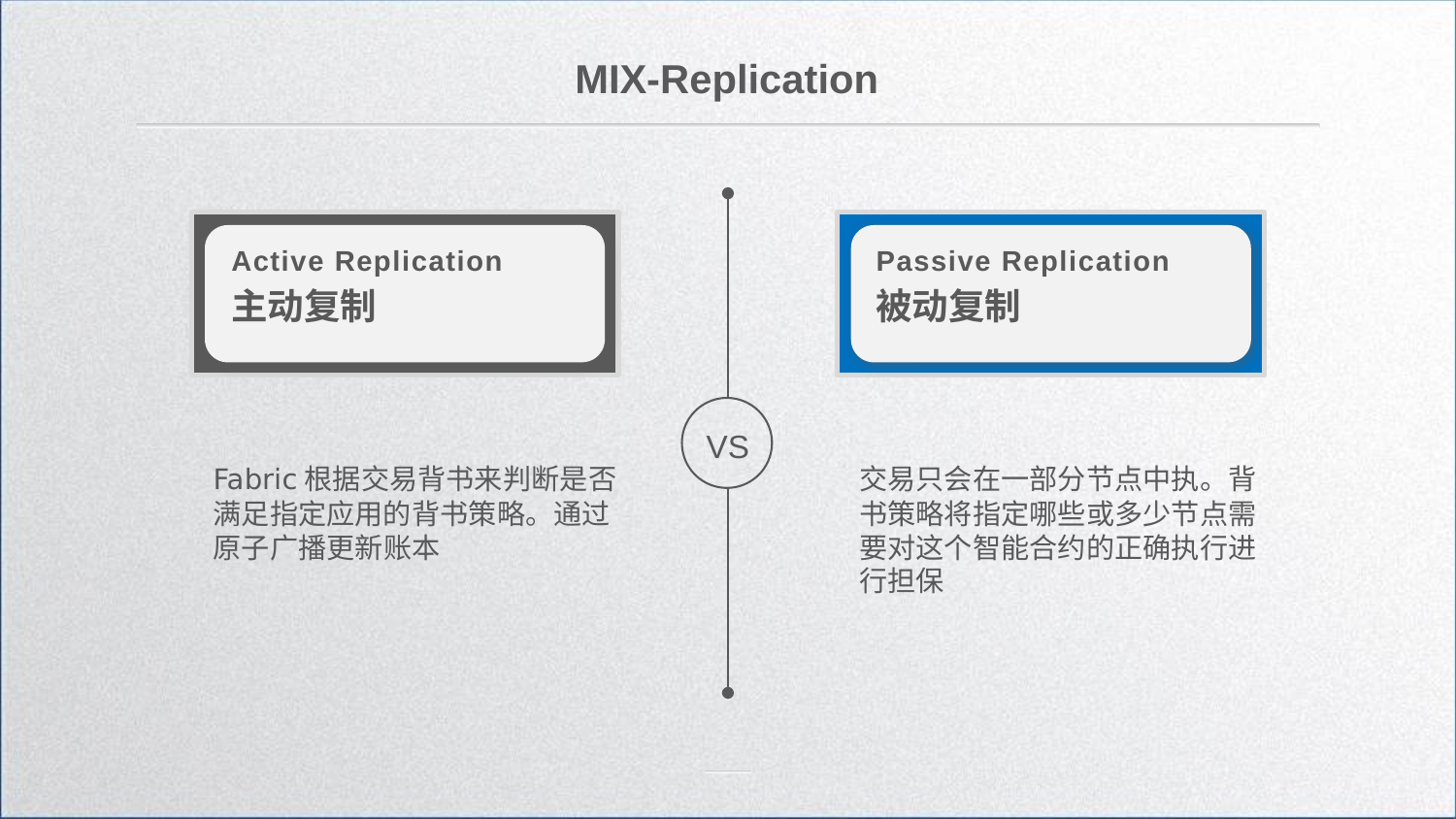

MIX-Replication

VS

Passive Replication
被动复制
Active Replication
主动复制

### Chart

| Category |
|---|
Fabric根据交易背书来判断是否满足指定应用的背书策略。通过原子广播更新账本

交易只会在一部分节点中执。背书策略将指定哪些或多少节点需要对这个智能合约的正确执行进行担保